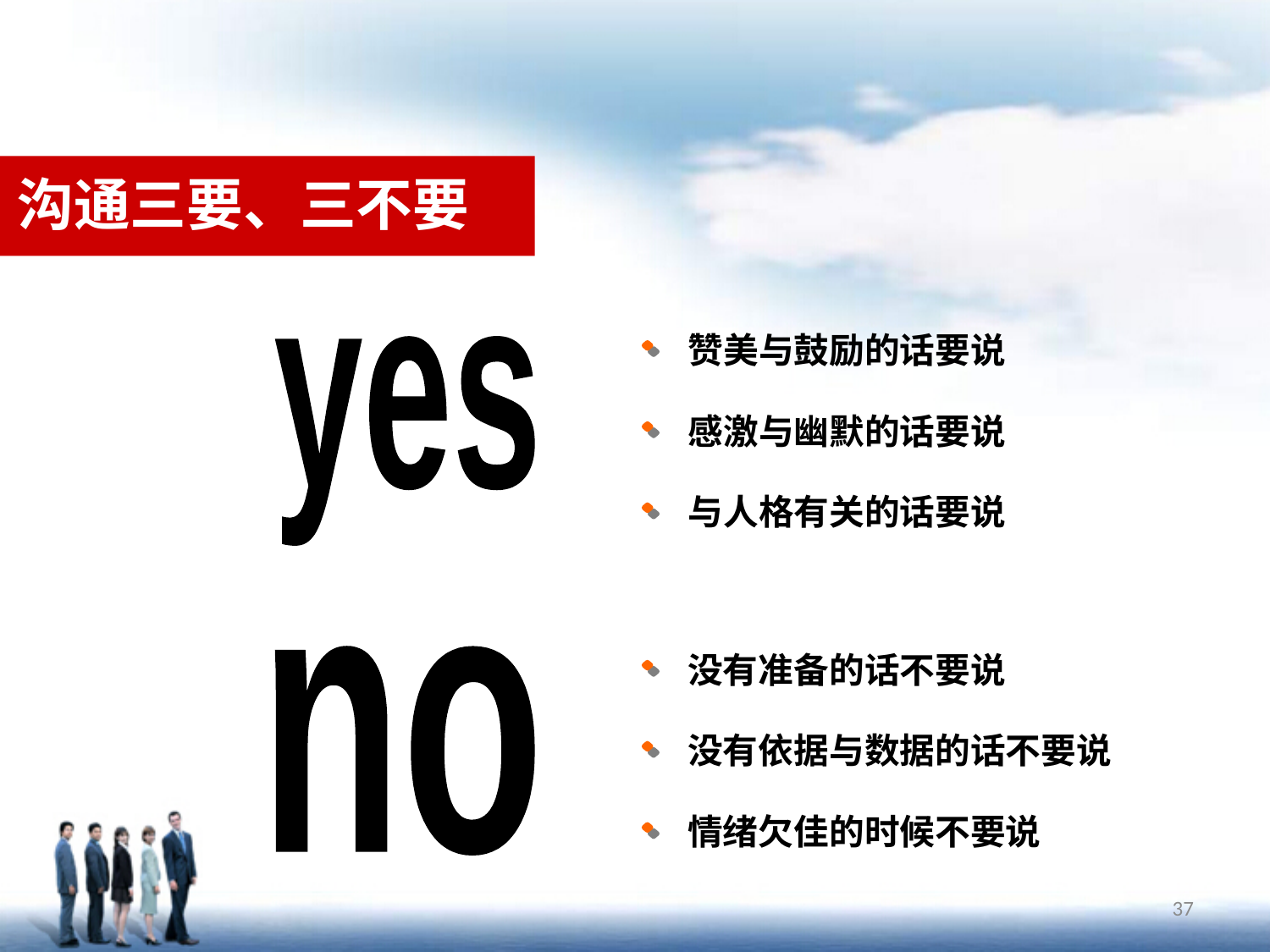

沟通三要、三不要

赞美与鼓励的话要说
感激与幽默的话要说
与人格有关的话要说
yes
没有准备的话不要说
没有依据与数据的话不要说
情绪欠佳的时候不要说
no
37